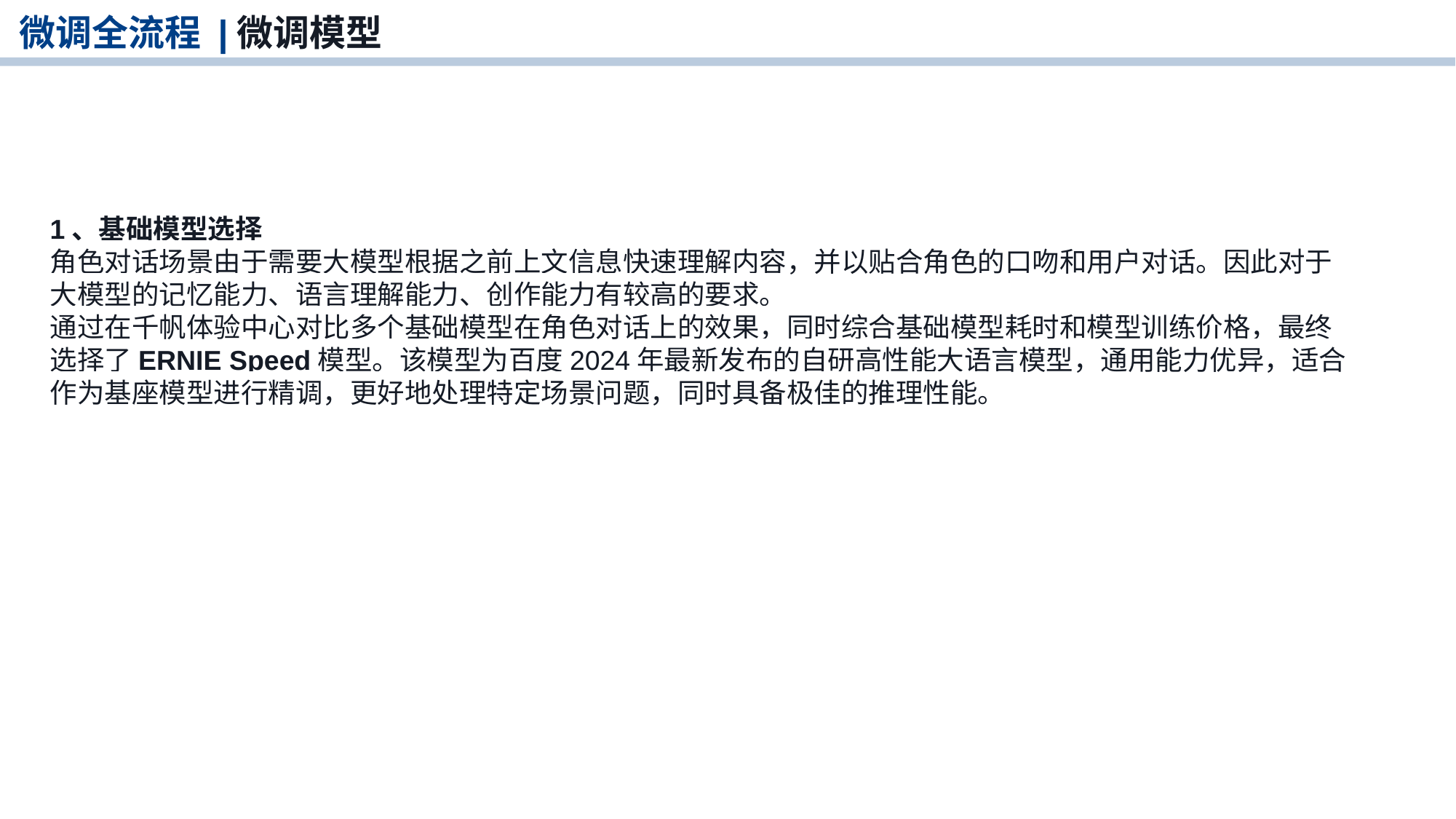

微调全流程 |微调模型

1、基础模型选择
角色对话场景由于需要大模型根据之前上文信息快速理解内容，并以贴合角色的口吻和用户对话。因此对于大模型的记忆能力、语言理解能力、创作能力有较高的要求。
通过在千帆体验中心对比多个基础模型在角色对话上的效果，同时综合基础模型耗时和模型训练价格，最终选择了ERNIE Speed模型。该模型为百度2024年最新发布的自研高性能大语言模型，通用能力优异，适合作为基座模型进行精调，更好地处理特定场景问题，同时具备极佳的推理性能。